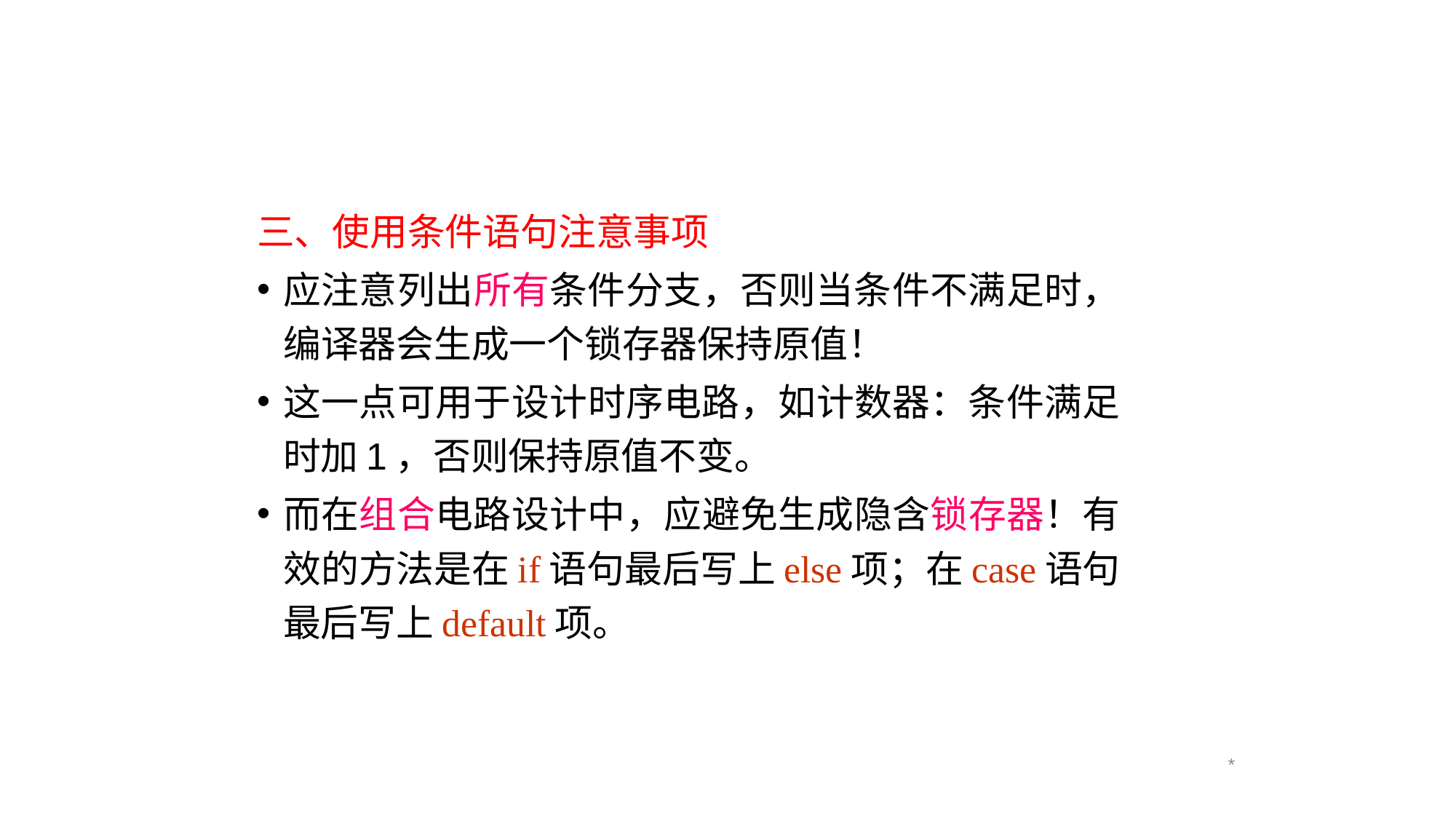

三、使用条件语句注意事项
应注意列出所有条件分支，否则当条件不满足时，编译器会生成一个锁存器保持原值！
这一点可用于设计时序电路，如计数器：条件满足时加1，否则保持原值不变。
而在组合电路设计中，应避免生成隐含锁存器！有效的方法是在if语句最后写上else项；在case语句最后写上default项。
*